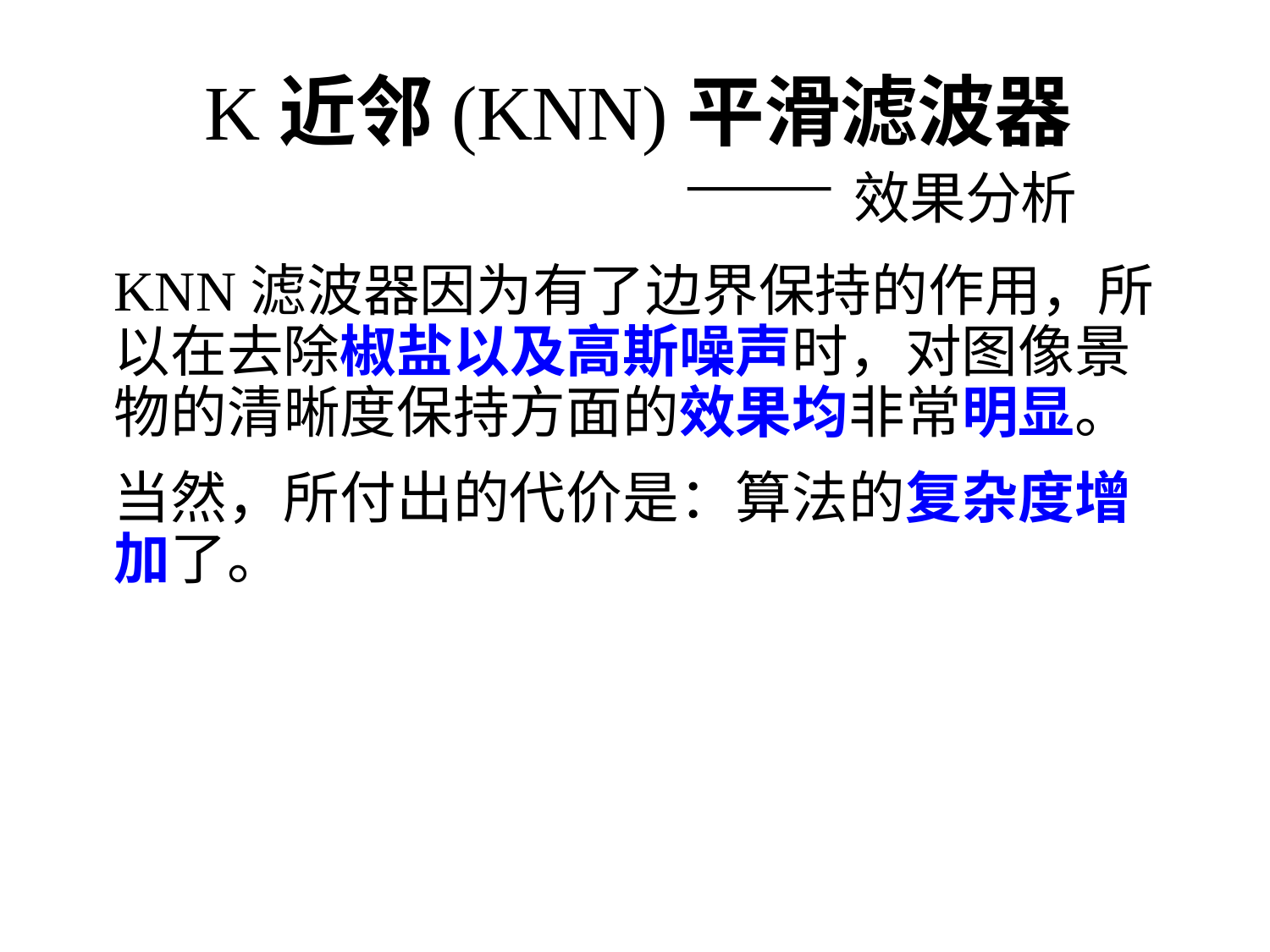

# K近邻(KNN)平滑滤波器 —— 效果分析
KNN滤波器因为有了边界保持的作用，所以在去除椒盐以及高斯噪声时，对图像景物的清晰度保持方面的效果均非常明显。
当然，所付出的代价是：算法的复杂度增加了。